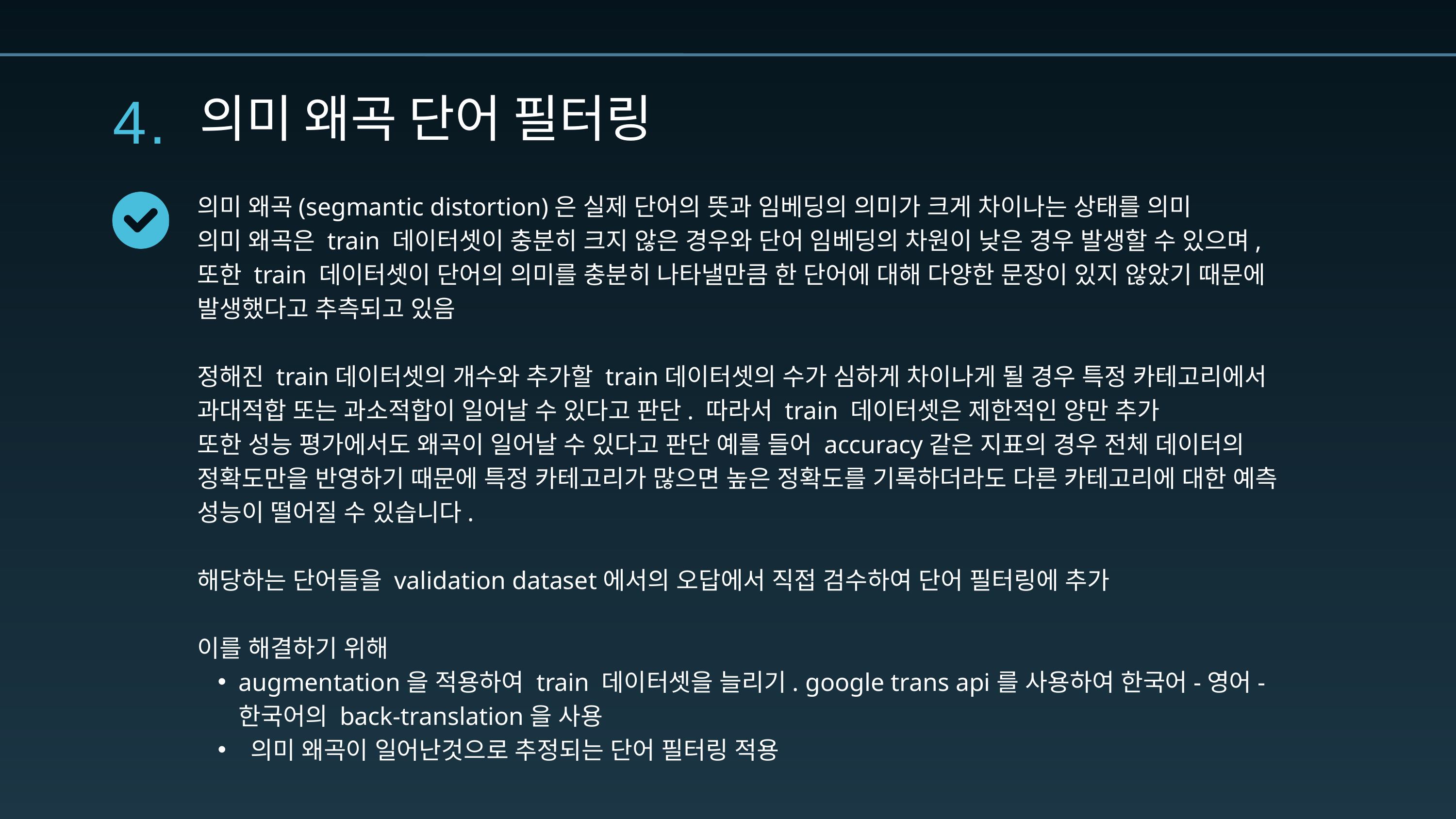

4.
의미 왜곡 단어 필터링
의미 왜곡(segmantic distortion)은 실제 단어의 뜻과 임베딩의 의미가 크게 차이나는 상태를 의미
의미 왜곡은 train 데이터셋이 충분히 크지 않은 경우와 단어 임베딩의 차원이 낮은 경우 발생할 수 있으며,
또한 train 데이터셋이 단어의 의미를 충분히 나타낼만큼 한 단어에 대해 다양한 문장이 있지 않았기 때문에 발생했다고 추측되고 있음

정해진 train데이터셋의 개수와 추가할 train데이터셋의 수가 심하게 차이나게 될 경우 특정 카테고리에서 과대적합 또는 과소적합이 일어날 수 있다고 판단. 따라서 train 데이터셋은 제한적인 양만 추가
또한 성능 평가에서도 왜곡이 일어날 수 있다고 판단 예를 들어 accuracy같은 지표의 경우 전체 데이터의 정확도만을 반영하기 때문에 특정 카테고리가 많으면 높은 정확도를 기록하더라도 다른 카테고리에 대한 예측 성능이 떨어질 수 있습니다.

해당하는 단어들을 validation dataset에서의 오답에서 직접 검수하여 단어 필터링에 추가

이를 해결하기 위해
augmentation을 적용하여 train 데이터셋을 늘리기. google trans api를 사용하여 한국어-영어-한국어의 back-translation을 사용
 의미 왜곡이 일어난것으로 추정되는 단어 필터링 적용